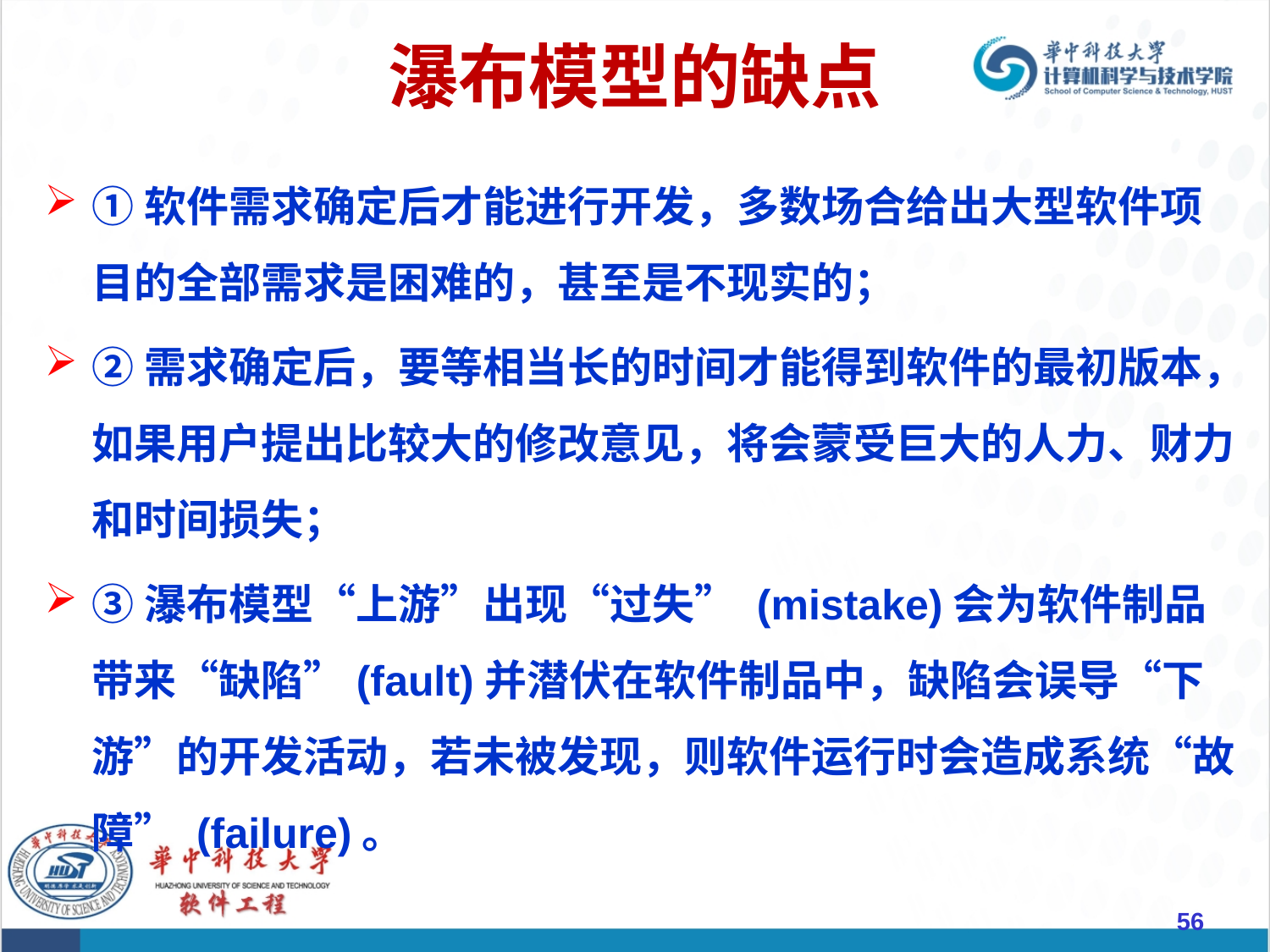

# 瀑布模型的缺点
①软件需求确定后才能进行开发，多数场合给出大型软件项目的全部需求是困难的，甚至是不现实的；
②需求确定后，要等相当长的时间才能得到软件的最初版本，如果用户提出比较大的修改意见，将会蒙受巨大的人力、财力和时间损失；
③瀑布模型“上游”出现“过失” (mistake)会为软件制品带来“缺陷”(fault)并潜伏在软件制品中，缺陷会误导“下游”的开发活动，若未被发现，则软件运行时会造成系统“故障” (failure)。
56